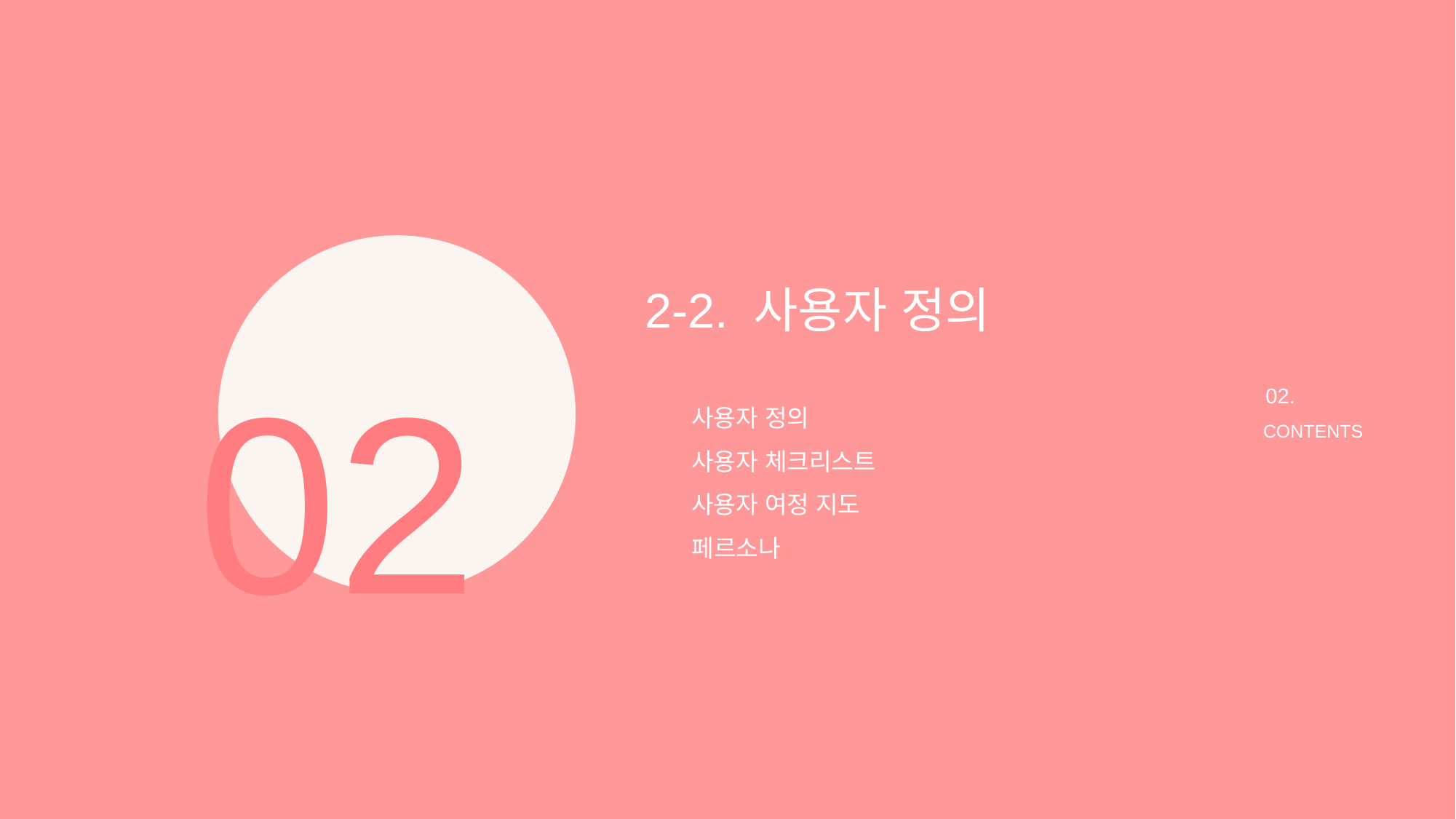

2-2. 사용자 정의
02
02.
CONTENTS
사용자 정의
사용자 체크리스트
사용자 여정 지도
페르소나